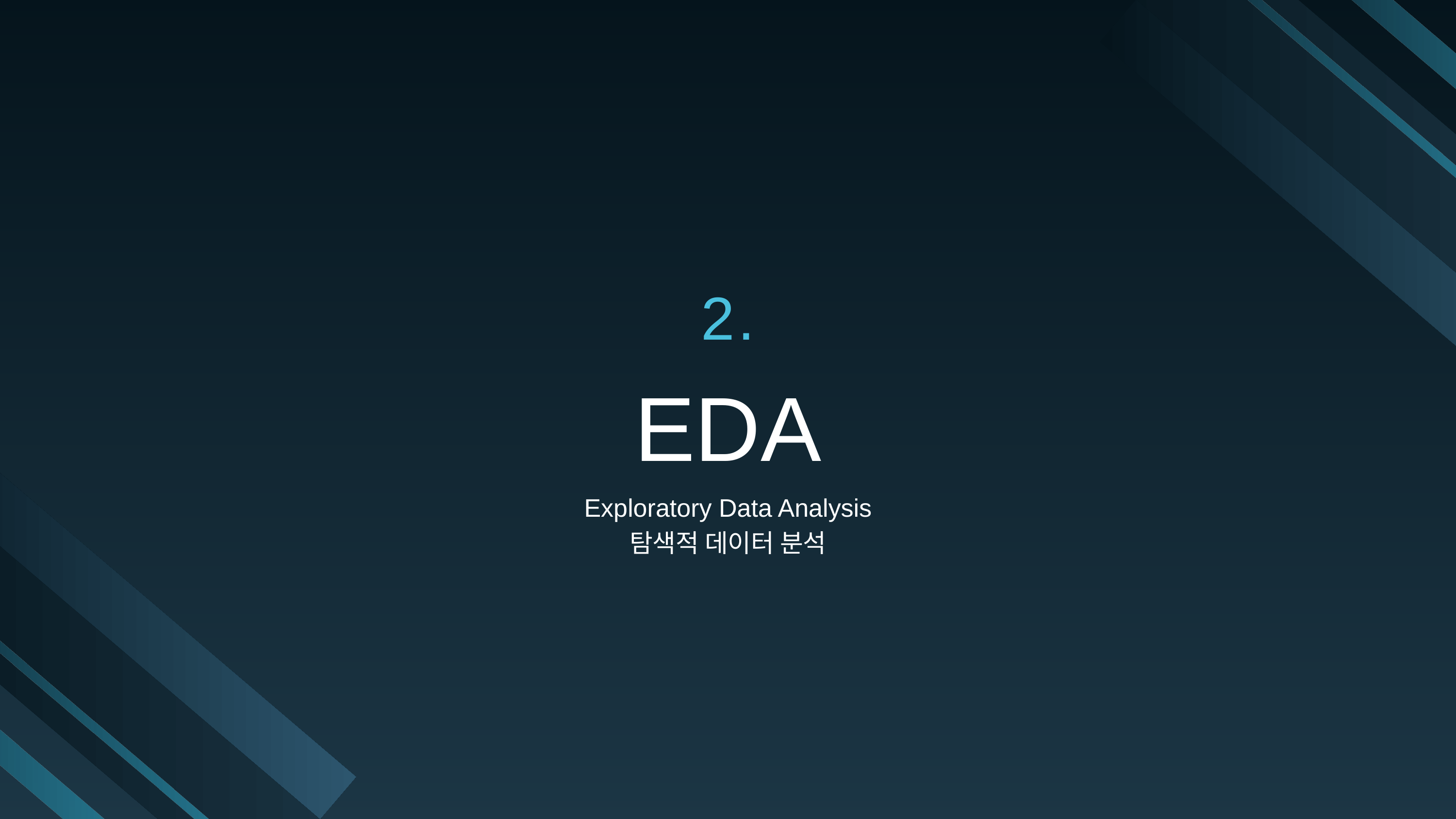

2.
EDA

Exploratory Data Analysis
탐색적 데이터 분석